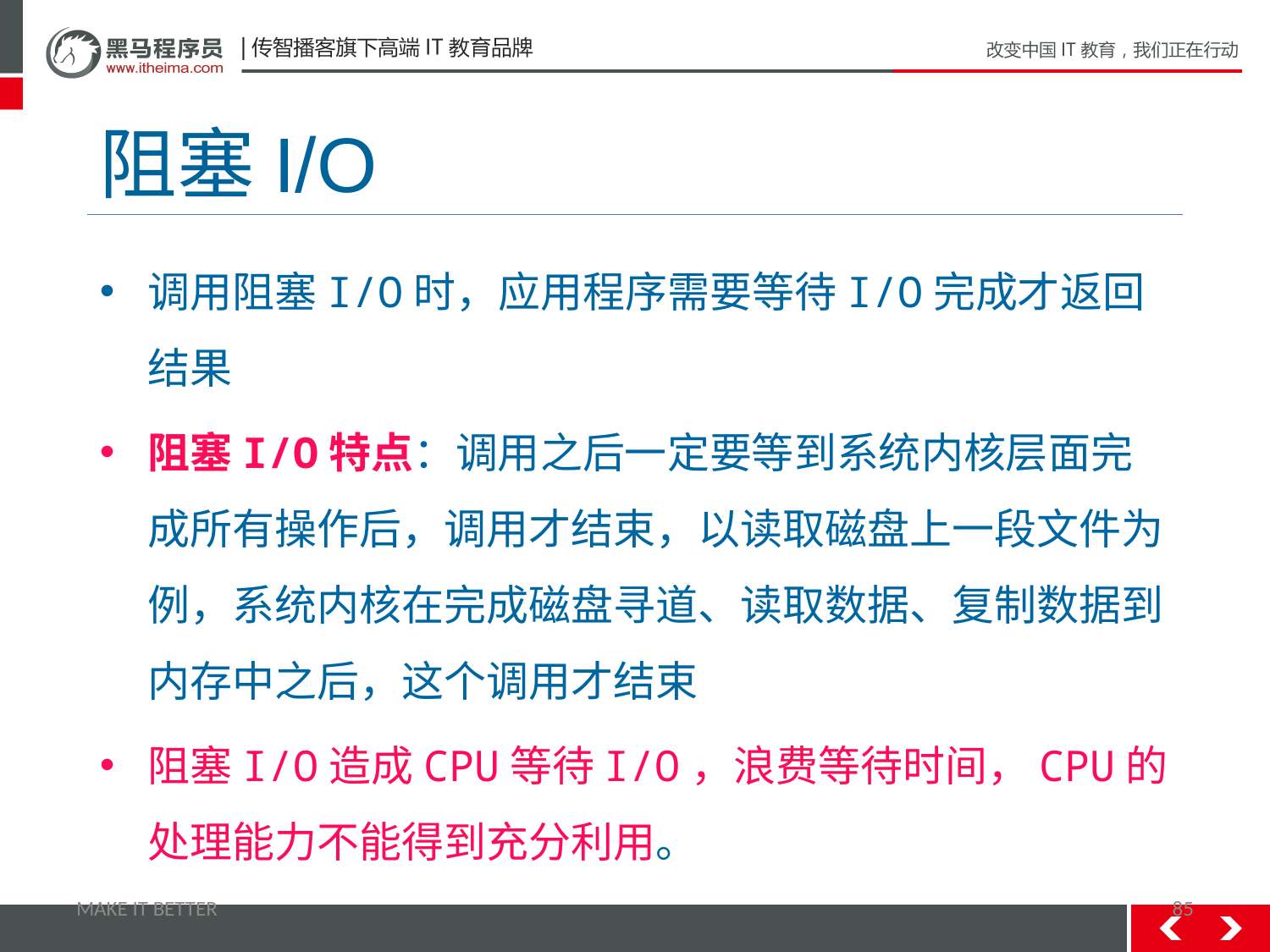

# 阻塞I/O
调用阻塞I/O时，应用程序需要等待I/O完成才返回结果
阻塞I/O特点：调用之后一定要等到系统内核层面完成所有操作后，调用才结束，以读取磁盘上一段文件为例，系统内核在完成磁盘寻道、读取数据、复制数据到内存中之后，这个调用才结束
阻塞I/O造成CPU等待I/O，浪费等待时间，CPU的处理能力不能得到充分利用。
MAKE IT BETTER
85